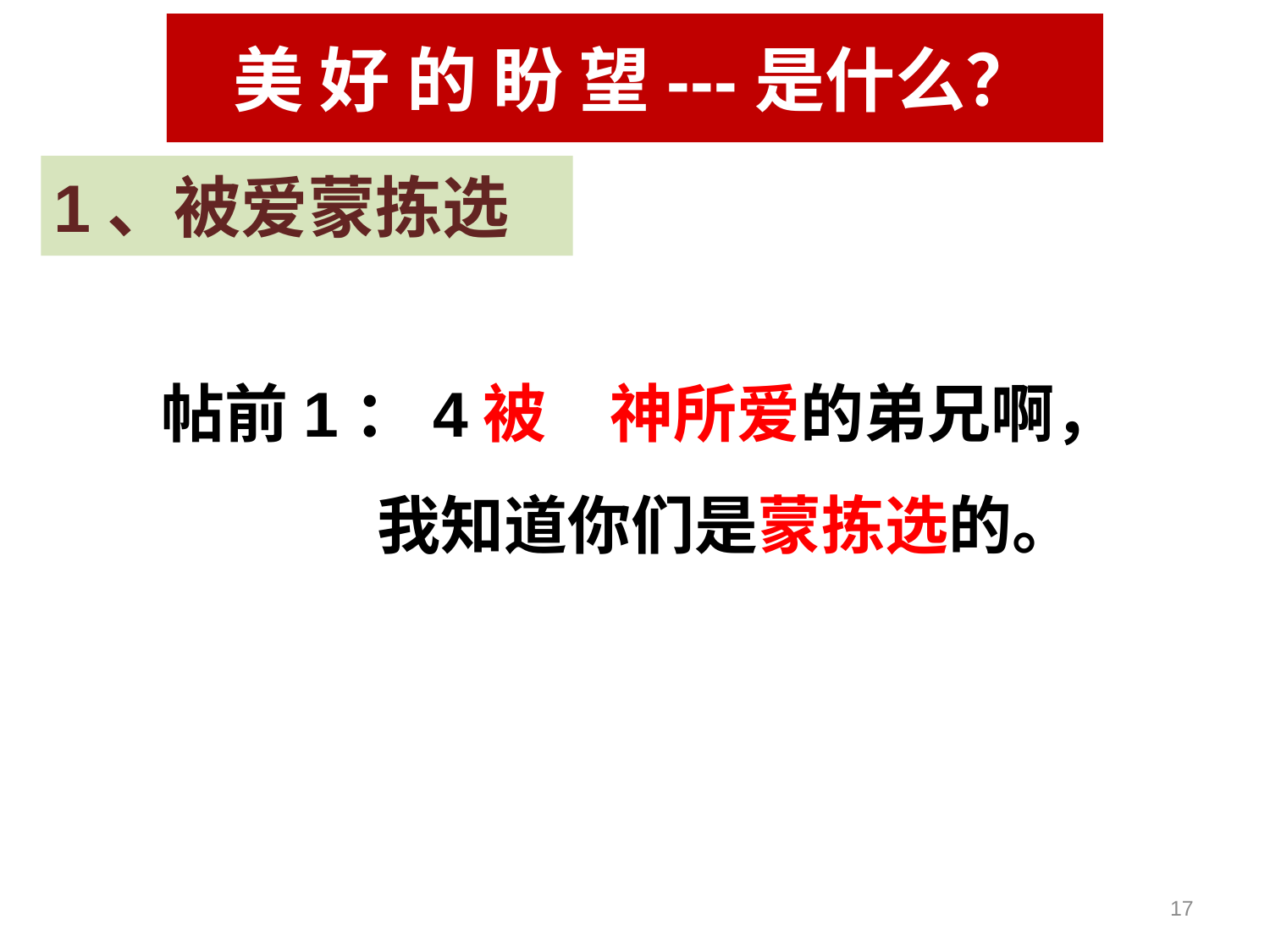

#
美 好 的 盼 望---是什么？
1、被爱蒙拣选

帖前1：4被　神所爱的弟兄啊，
           我知道你们是蒙拣选的。

17